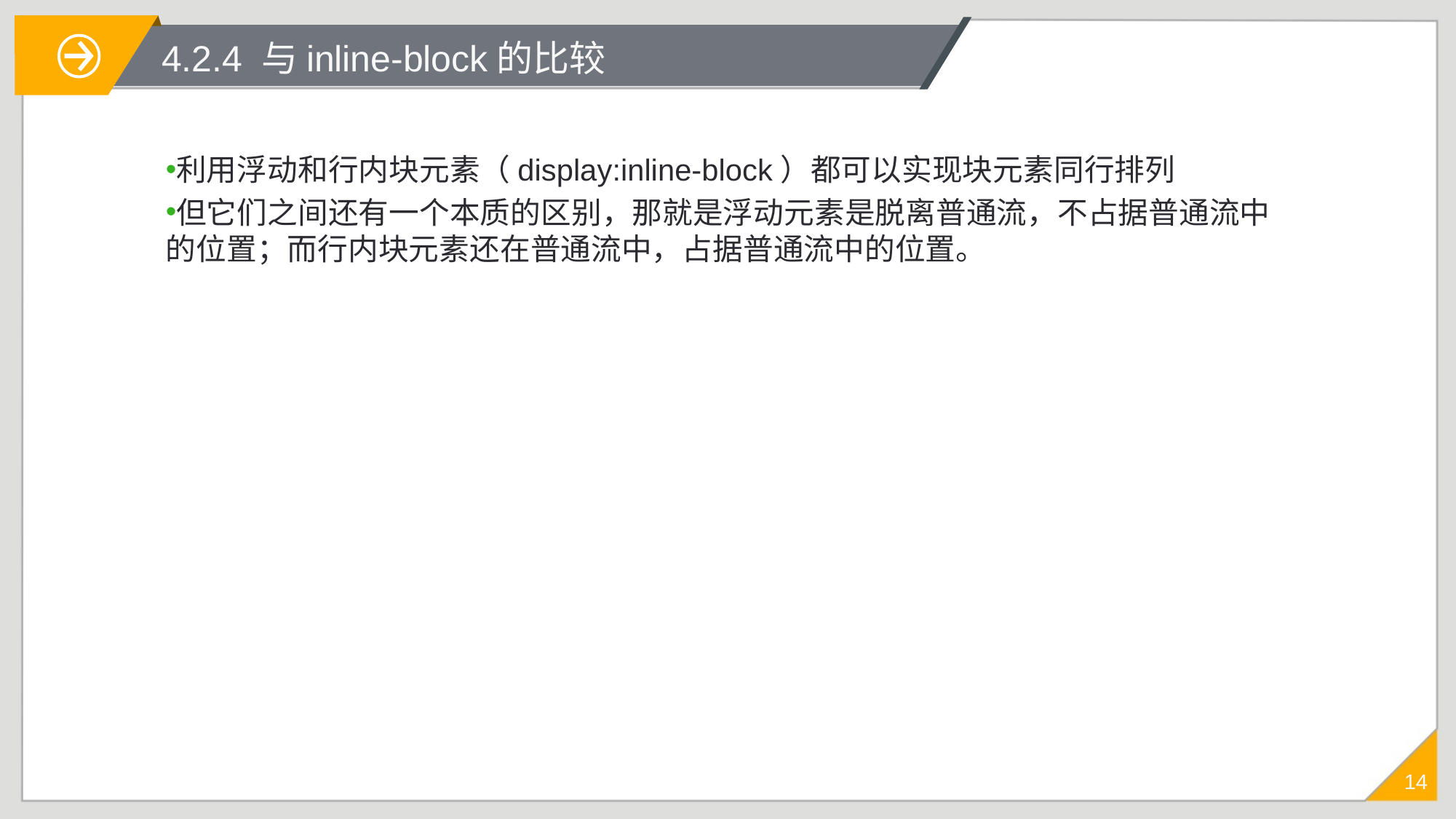

# 4.2.4 与inline­-block的比较
利用浮动和行内块元素（display:inline-block）都可以实现块元素同行排列
但它们之间还有一个本质的区别，那就是浮动元素是脱离普通流，不占据普通流中的位置；而行内块元素还在普通流中，占据普通流中的位置。